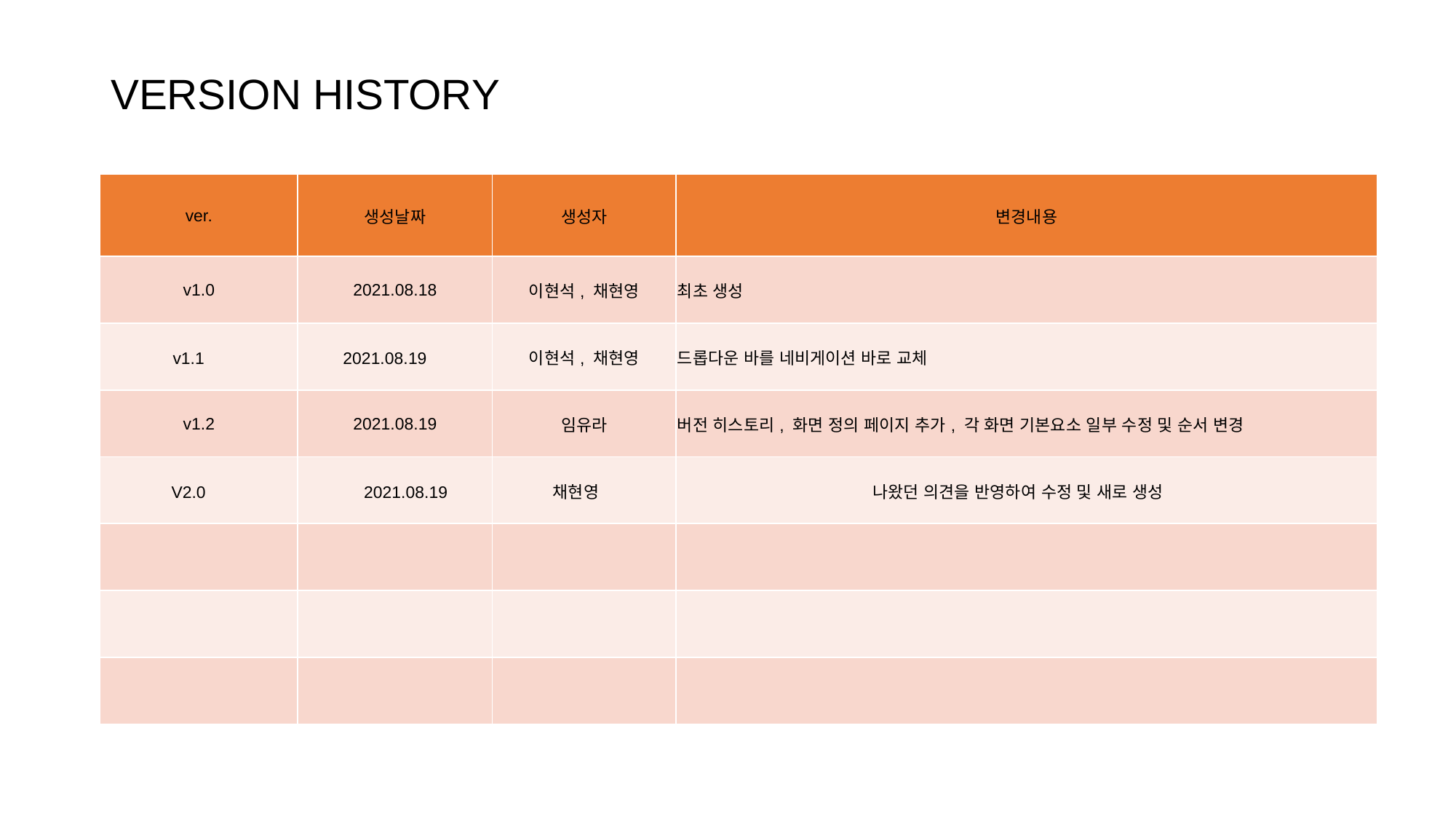

# VERSION HISTORY
| ver. | 생성날짜 | 생성자 | 변경내용 |
| --- | --- | --- | --- |
| v1.0 | 2021.08.18 | 이현석, 채현영 | 최초 생성 |
| v1.1 | 2021.08.19 | 이현석, 채현영 | 드롭다운 바를 네비게이션 바로 교체 |
| v1.2 | 2021.08.19 | 임유라 | 버전 히스토리, 화면 정의 페이지 추가, 각 화면 기본요소 일부 수정 및 순서 변경 |
| V2.0 | 2021.08.19 | 채현영 | 나왔던 의견을 반영하여 수정 및 새로 생성 |
|  |  |  |  |
|  |  |  |  |
|  |  |  |  |